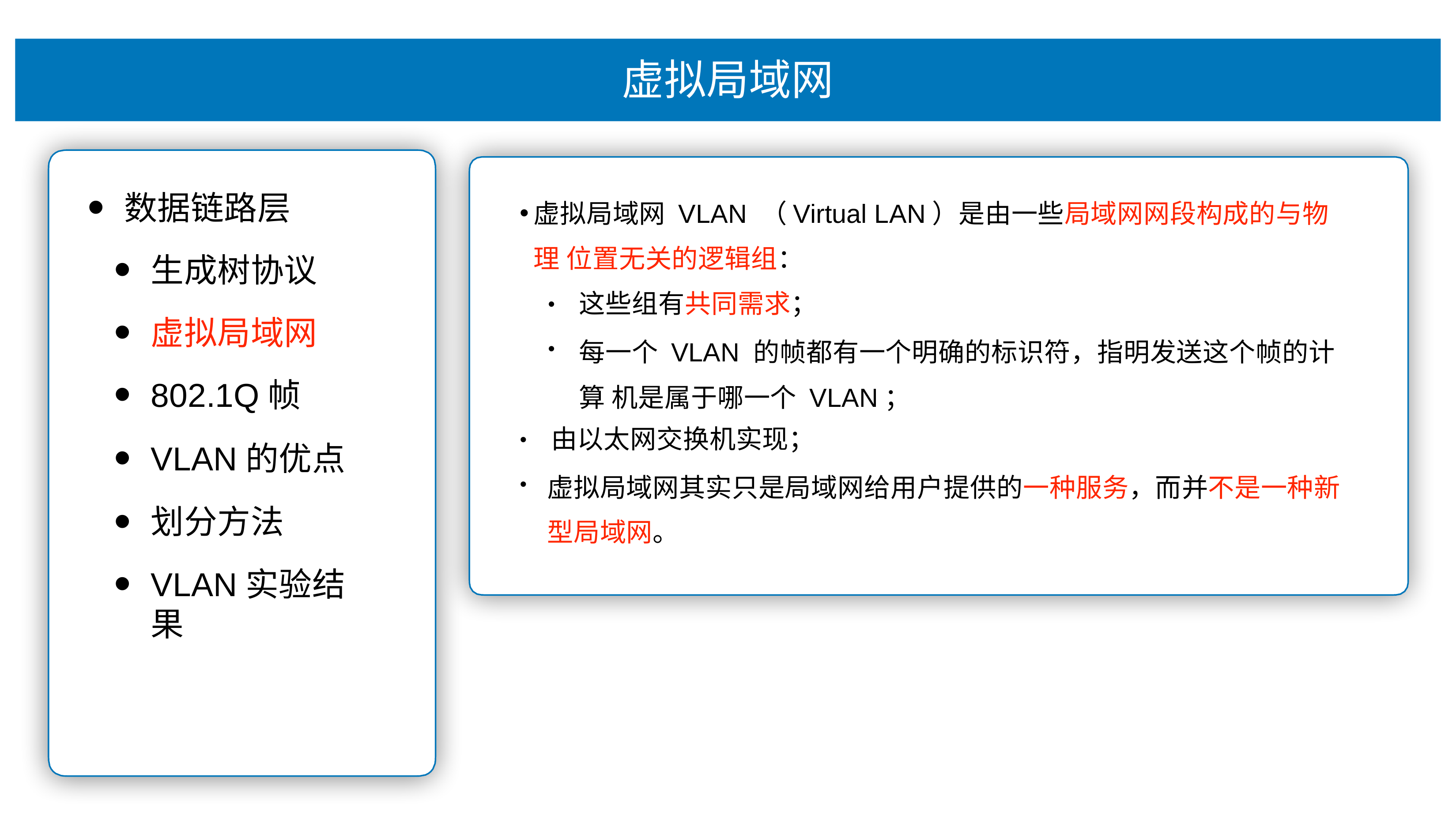

# 虚拟局域⽹

数据链路层
⽣成树协议
虚拟局域⽹
802.1Q帧
VLAN的优点
划分⽅法
VLAN实验结果
虚拟局域⽹ VLAN （Virtual LAN）是由⼀些局域⽹⽹段构成的与物理 位置⽆关的逻辑组：
这些组有共同需求；
每⼀个 VLAN 的帧都有⼀个明确的标识符，指明发送这个帧的计算 机是属于哪⼀个 VLAN；
•
•
由以太⽹交换机实现；
虚拟局域⽹其实只是局域⽹给⽤户提供的⼀种服务，⽽并不是⼀种新 型局域⽹。
•
•